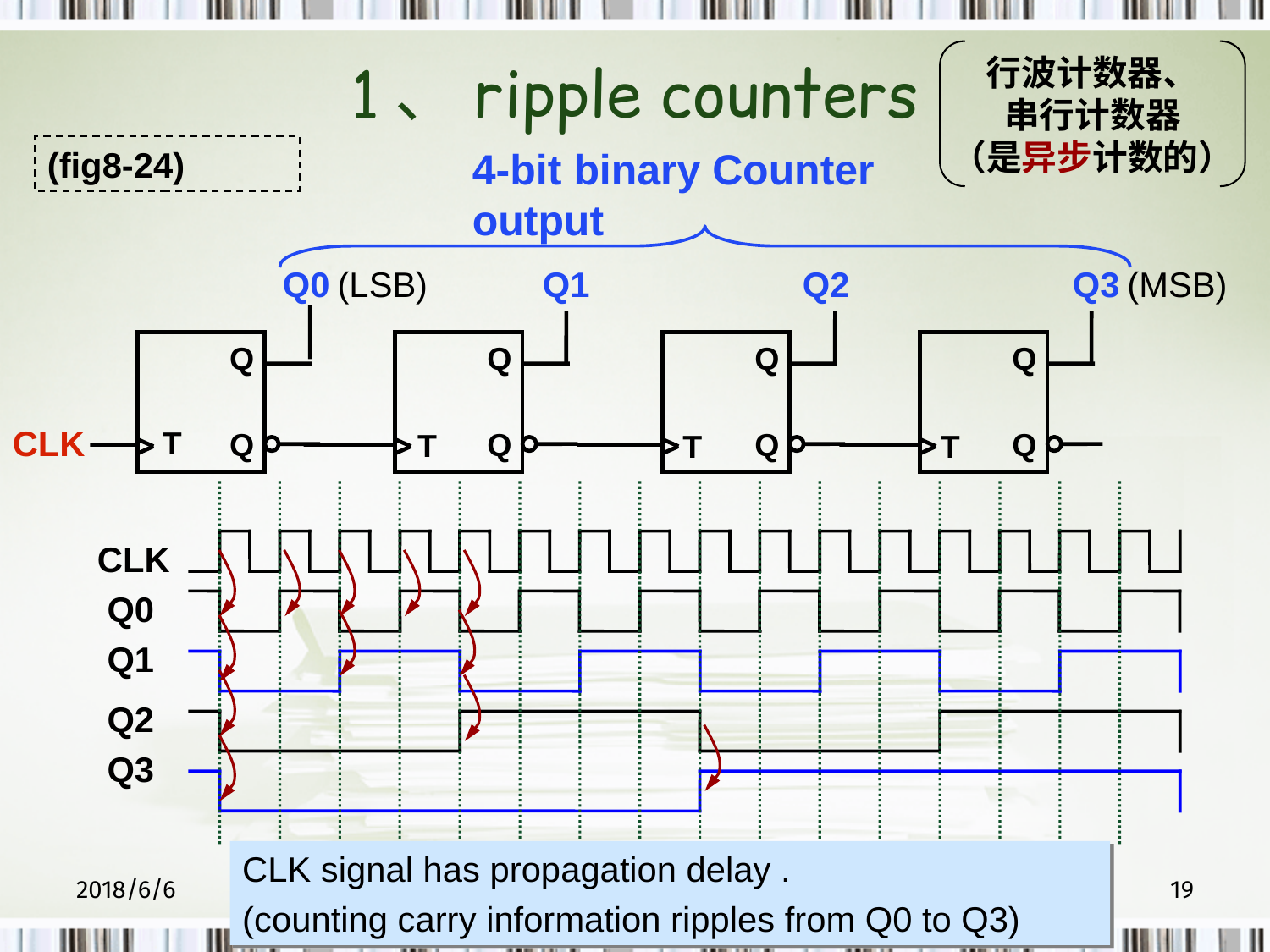

# 1、ripple counters
行波计数器、
串行计数器
（是异步计数的）
(fig8-24)
4-bit binary Counter output
Q0
Q1

Q

Q
T

(LSB)
Q2

Q

Q
T

Q3
(MSB)

Q

Q
T

Q

T
Q

CLK

CLK

Q0

Q1

Q2

Q3

CLK signal has propagation delay .
(counting carry information ripples from Q0 to Q3)
2018/6/6
19